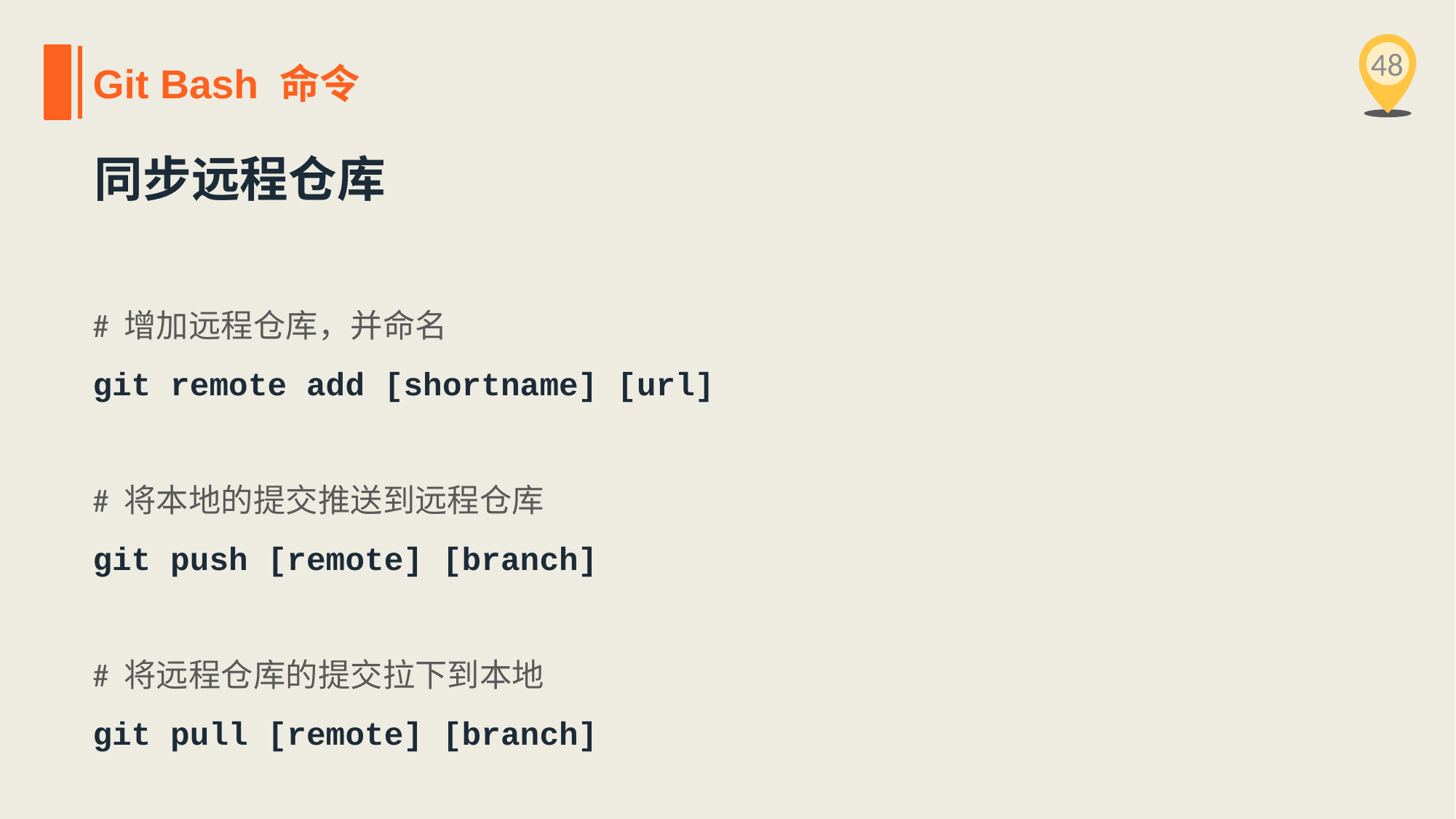

48

Git Bash 命令
同步远程仓库
# 增加远程仓库，并命名
git remote add [shortname] [url]

# 将本地的提交推送到远程仓库
git push [remote] [branch]

# 将远程仓库的提交拉下到本地
git pull [remote] [branch]